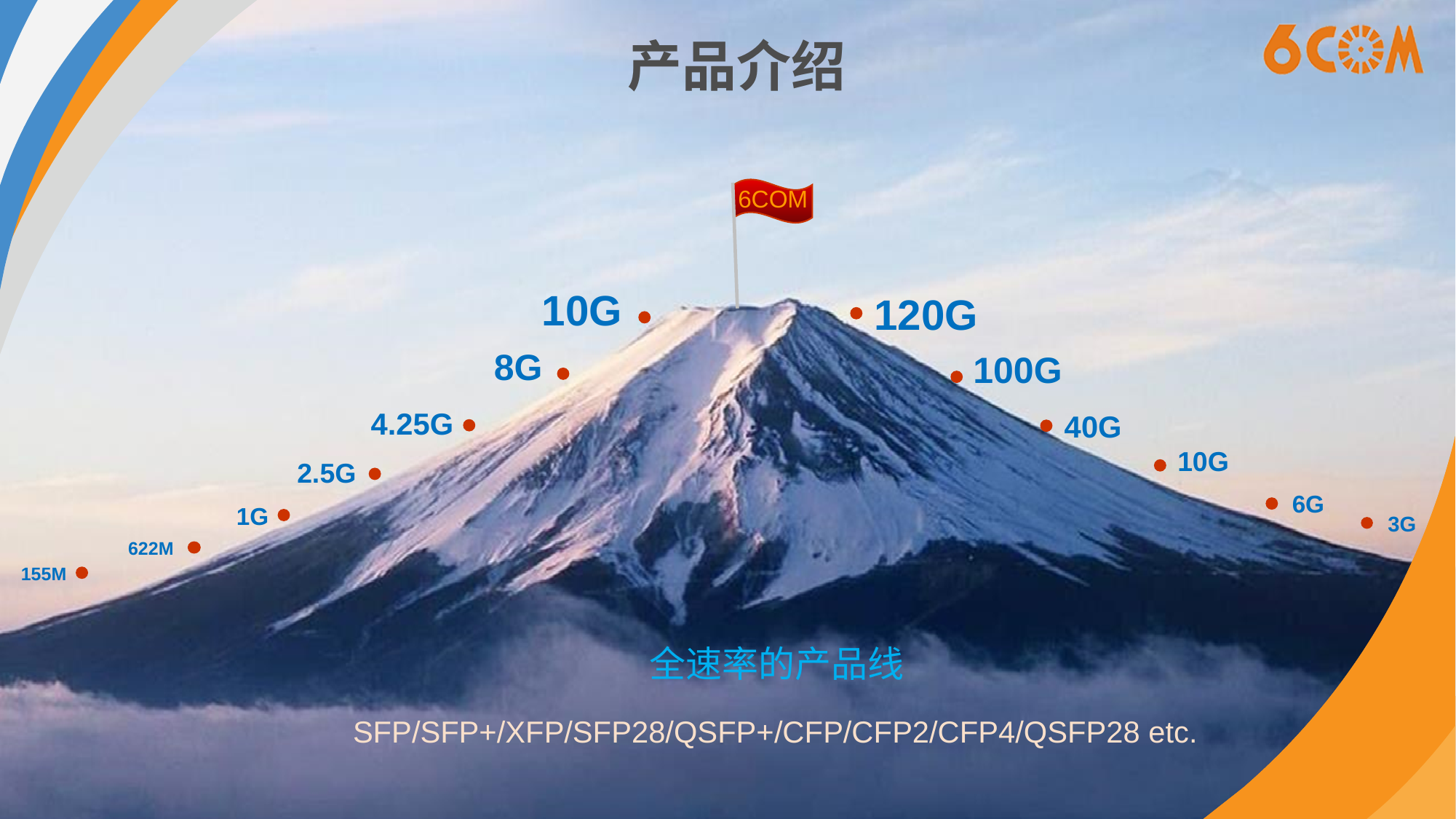

产品介绍
6COM

10G
120G

8G
100G

4.25G
40G

10G
2.5G

6G
1G

3G

622M

155M

全速率的产品线
SFP/SFP+/XFP/SFP28/QSFP+/CFP/CFP2/CFP4/QSFP28 etc.